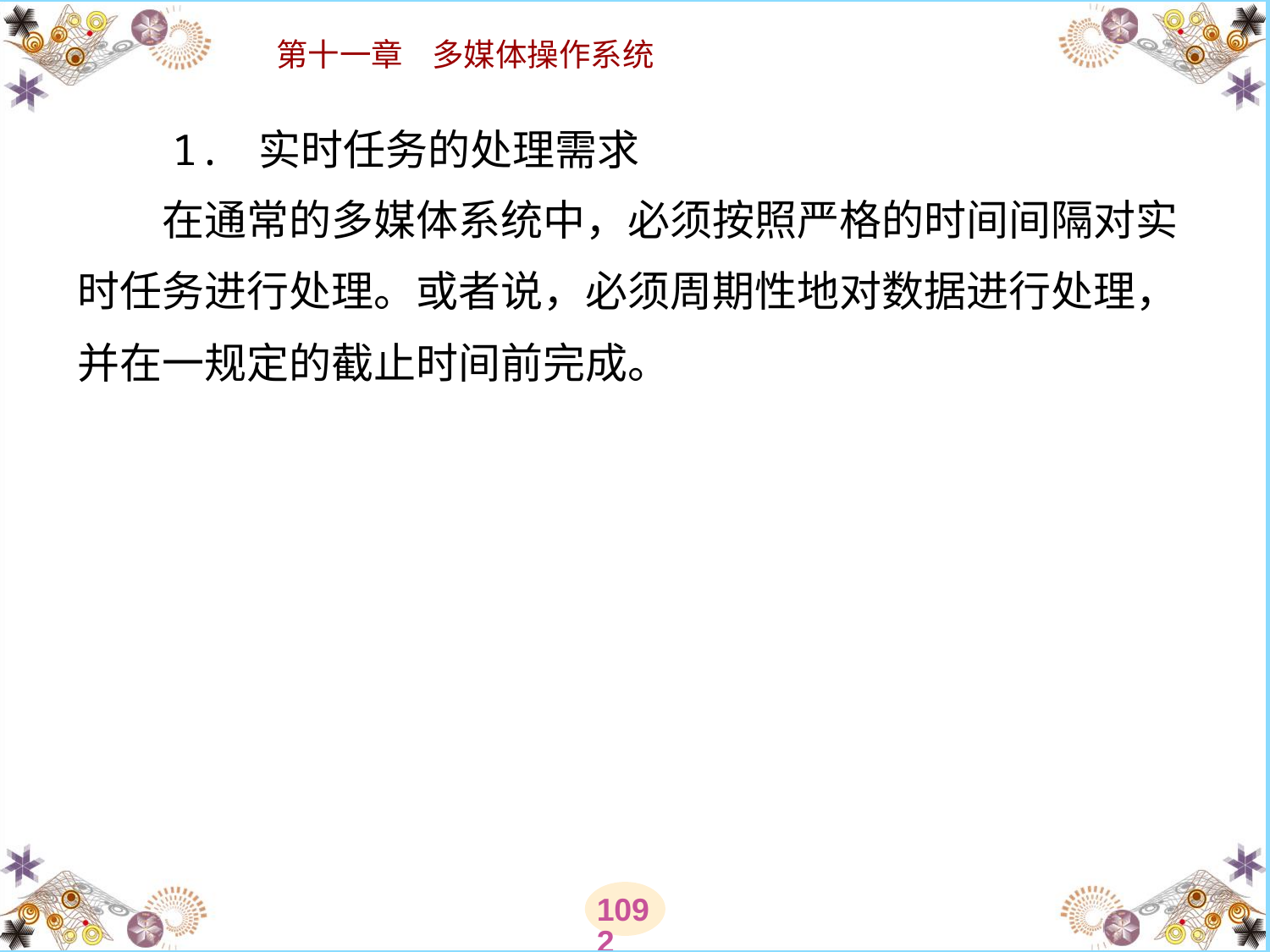

# 1. 实时任务的处理需求 　　在通常的多媒体系统中，必须按照严格的时间间隔对实时任务进行处理。或者说，必须周期性地对数据进行处理，并在一规定的截止时间前完成。